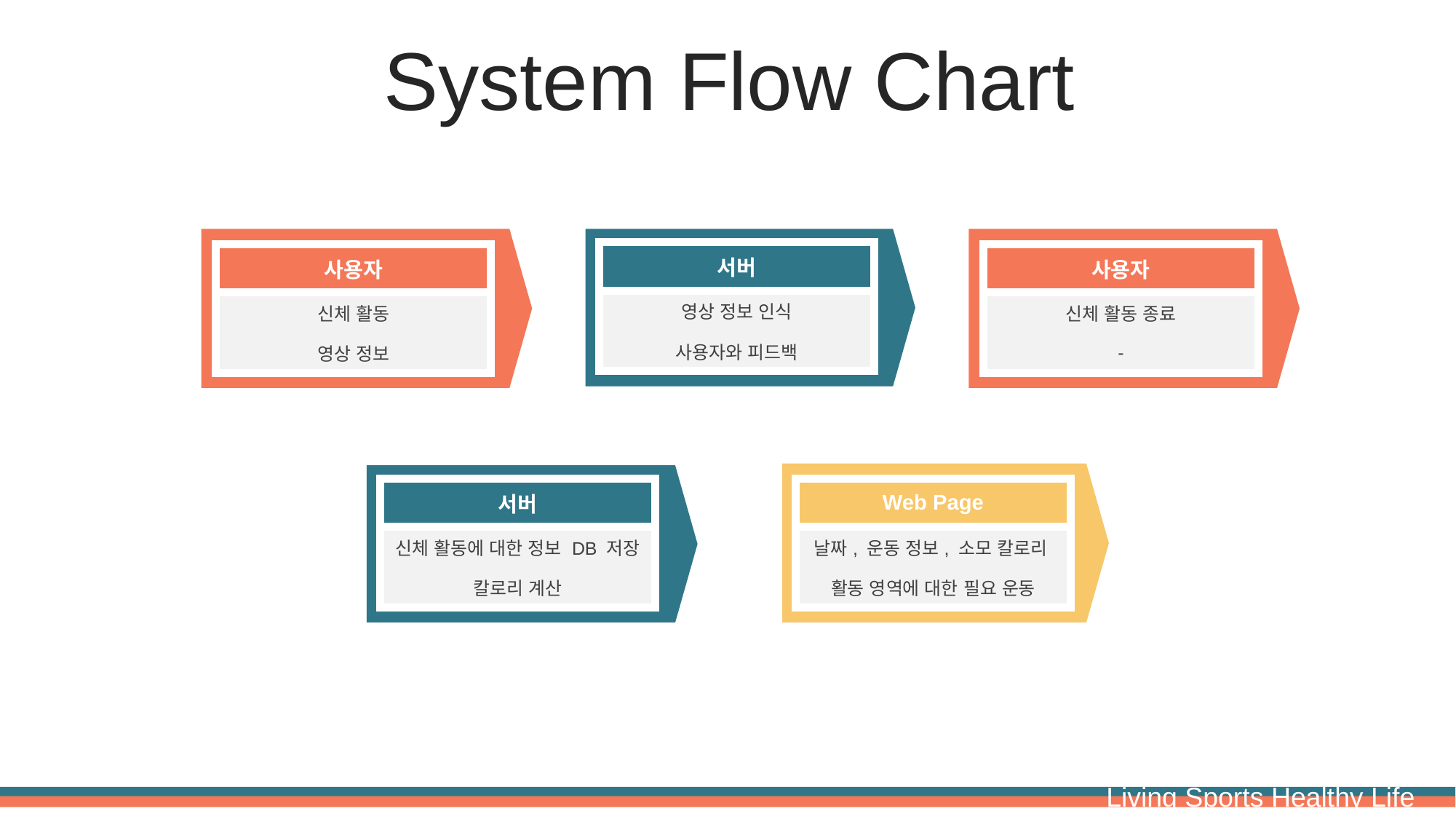

System Flow Chart

| 서버 |
| --- |
| 영상 정보 인식 |
| 사용자와 피드백 |
| 사용자 |
| --- |
| 신체 활동 |
| 영상 정보 |
| 사용자 |
| --- |
| 신체 활동 종료 |
| - |

| 서버 |
| --- |
| 신체 활동에 대한 정보 DB 저장 |
| 칼로리 계산 |
| Web Page |
| --- |
| 날짜, 운동 정보, 소모 칼로리 |
| 활동 영역에 대한 필요 운동 |